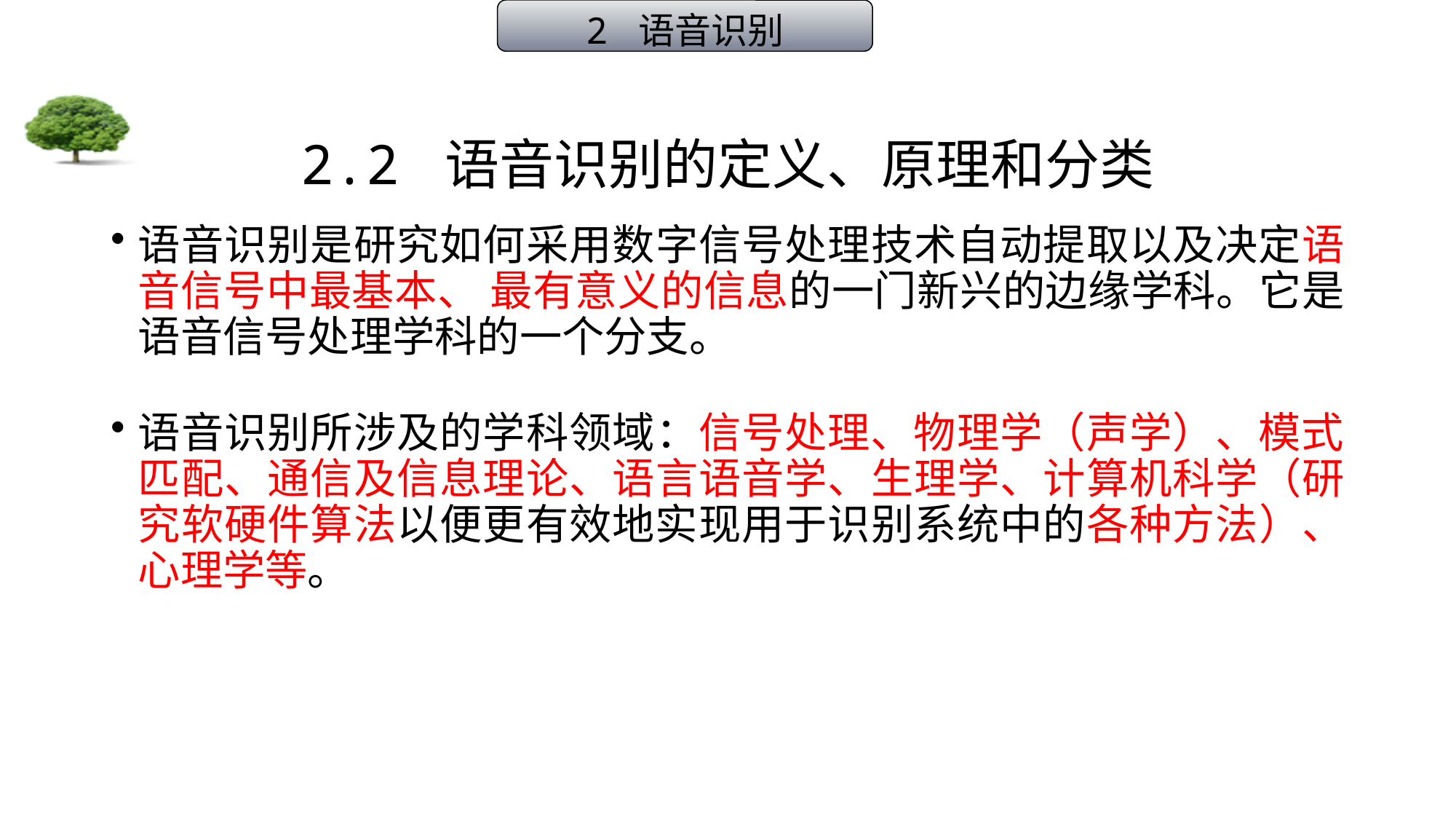

2 语音识别

# 2.2 语音识别的定义、原理和分类
语音识别是研究如何采用数字信号处理技术自动提取以及决定语音信号中最基本、 最有意义的信息的一门新兴的边缘学科。它是语音信号处理学科的一个分支。

语音识别所涉及的学科领域：信号处理、物理学（声学）、模式匹配、通信及信息理论、语言语音学、生理学、计算机科学（研究软硬件算法以便更有效地实现用于识别系统中的各种方法）、心理学等。